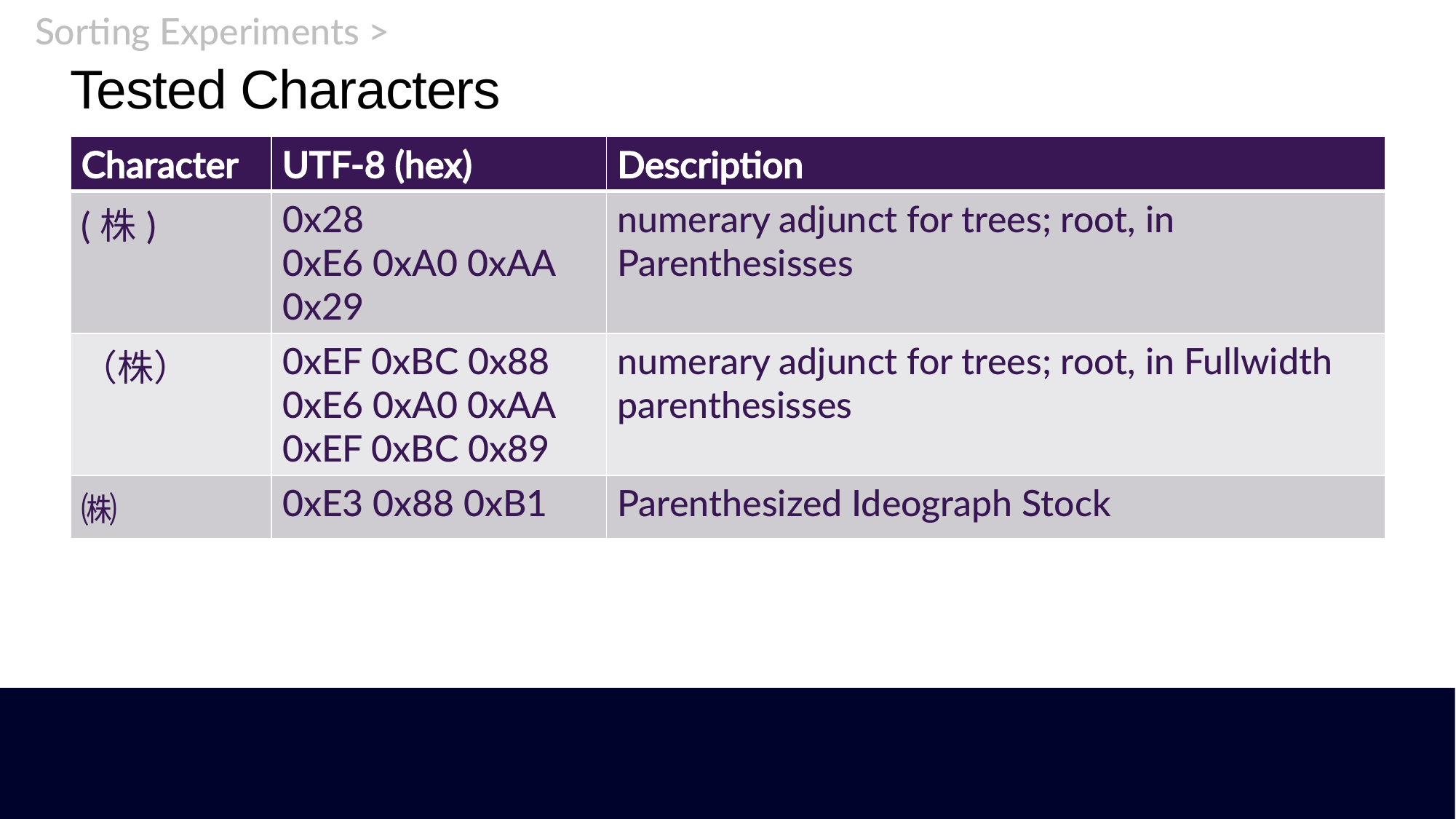

Sorting Experiments >
# Tested Characters
| Character | UTF-8 (hex) | Description |
| --- | --- | --- |
| (株) | 0x28 0xE6 0xA0 0xAA 0x29 | numerary adjunct for trees; root, in Parenthesisses |
| （株） | 0xEF 0xBC 0x88 0xE6 0xA0 0xAA 0xEF 0xBC 0x89 | numerary adjunct for trees; root, in Fullwidth parenthesisses |
| ㈱ | 0xE3 0x88 0xB1 | Parenthesized Ideograph Stock |